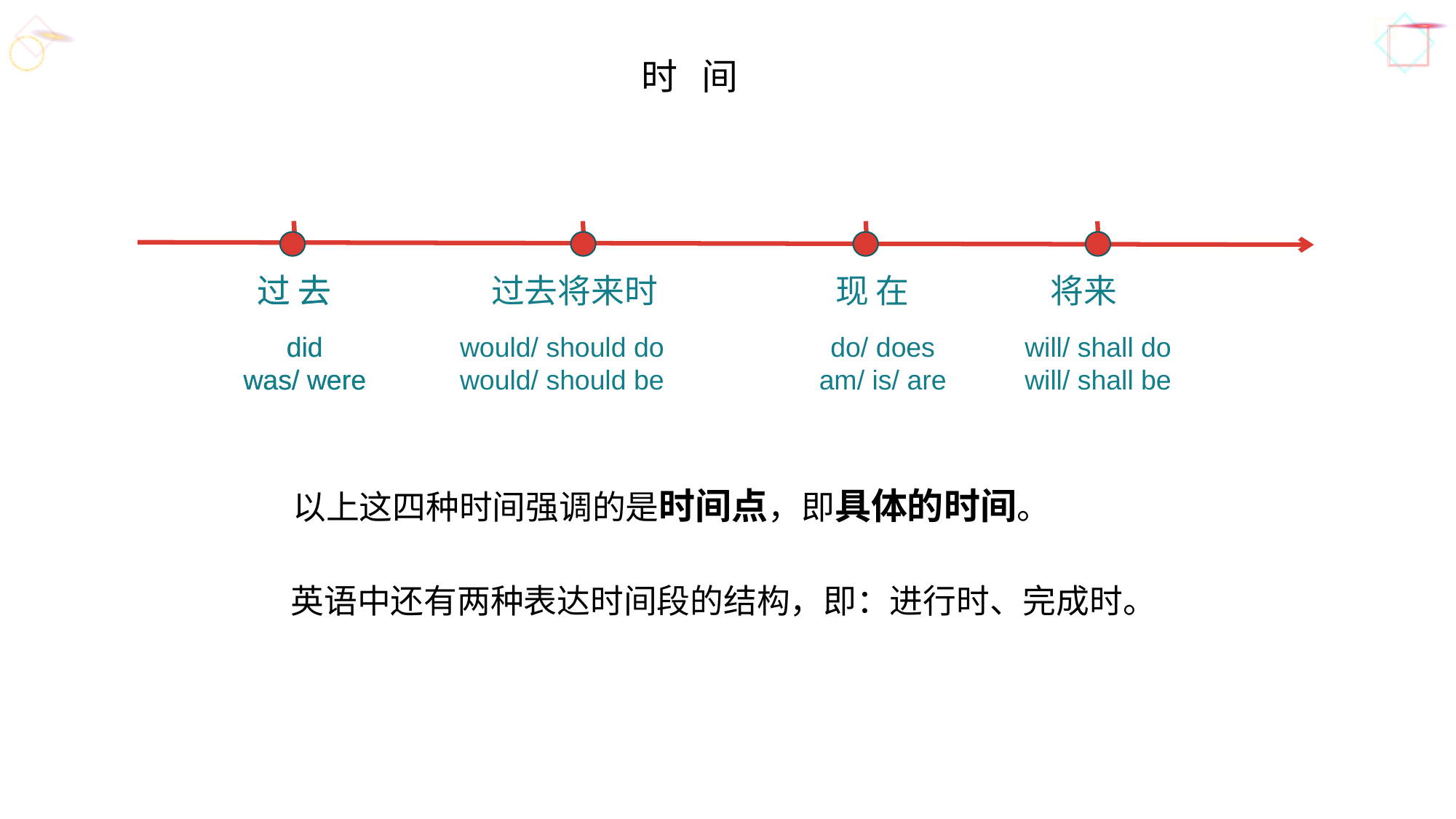

时   间

过 去
过 去
过去将来时
现 在
将来
did
was/ were
did
was/ were
would/ should do
would/ should be
do/ does
am/ is/ are
will/ shall do
will/ shall be
以上这四种时间强调的是时间点，即具体的时间。
英语中还有两种表达时间段的结构，即：进行时、完成时。